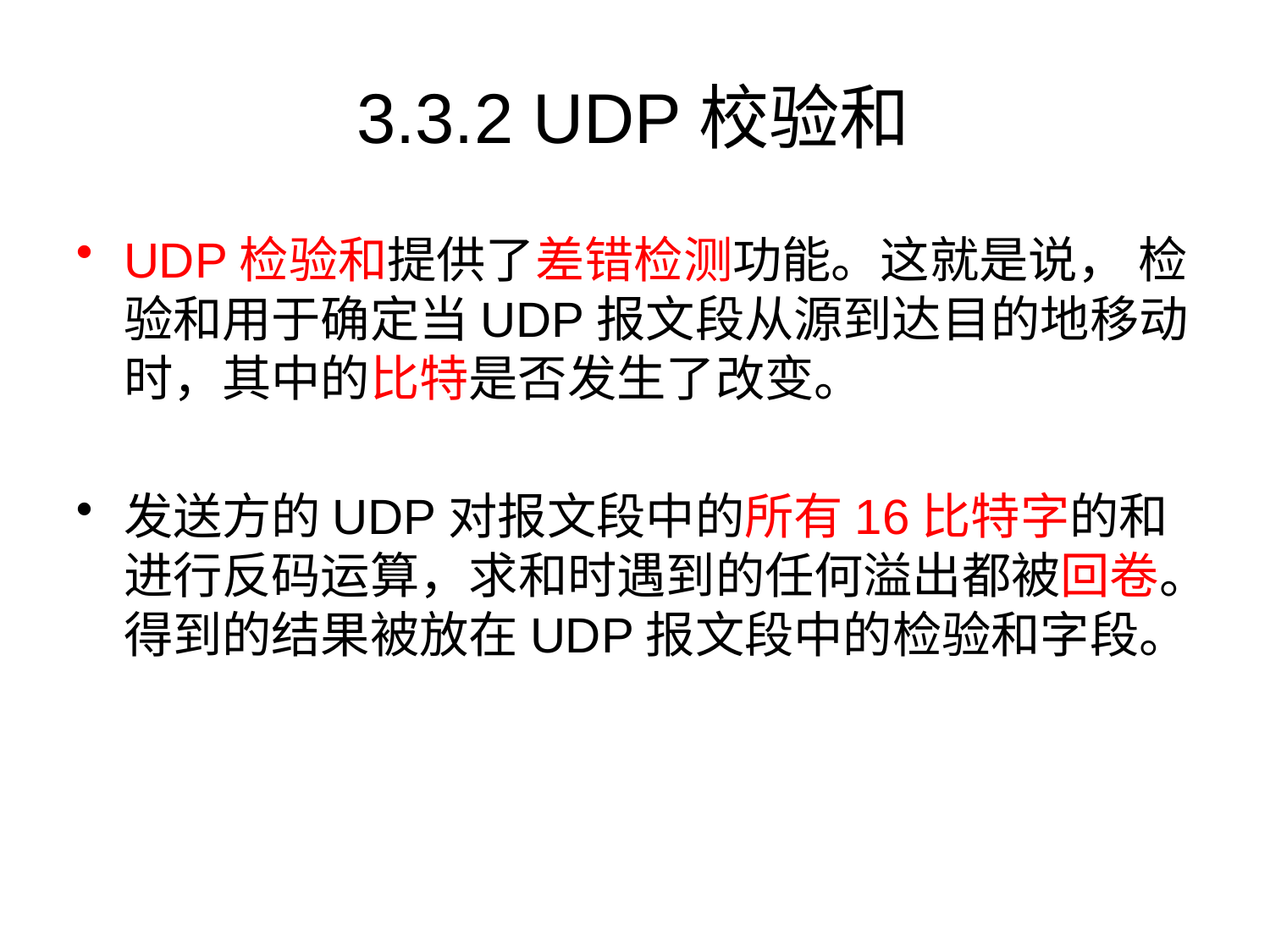

# 3.3.2 UDP校验和
UDP检验和提供了差错检测功能。这就是说， 检验和用于确定当UDP报文段从源到达目的地移动时，其中的比特是否发生了改变。

发送方的UDP对报文段中的所有16比特字的和进行反码运算，求和时遇到的任何溢出都被回卷。得到的结果被放在UDP报文段中的检验和字段。